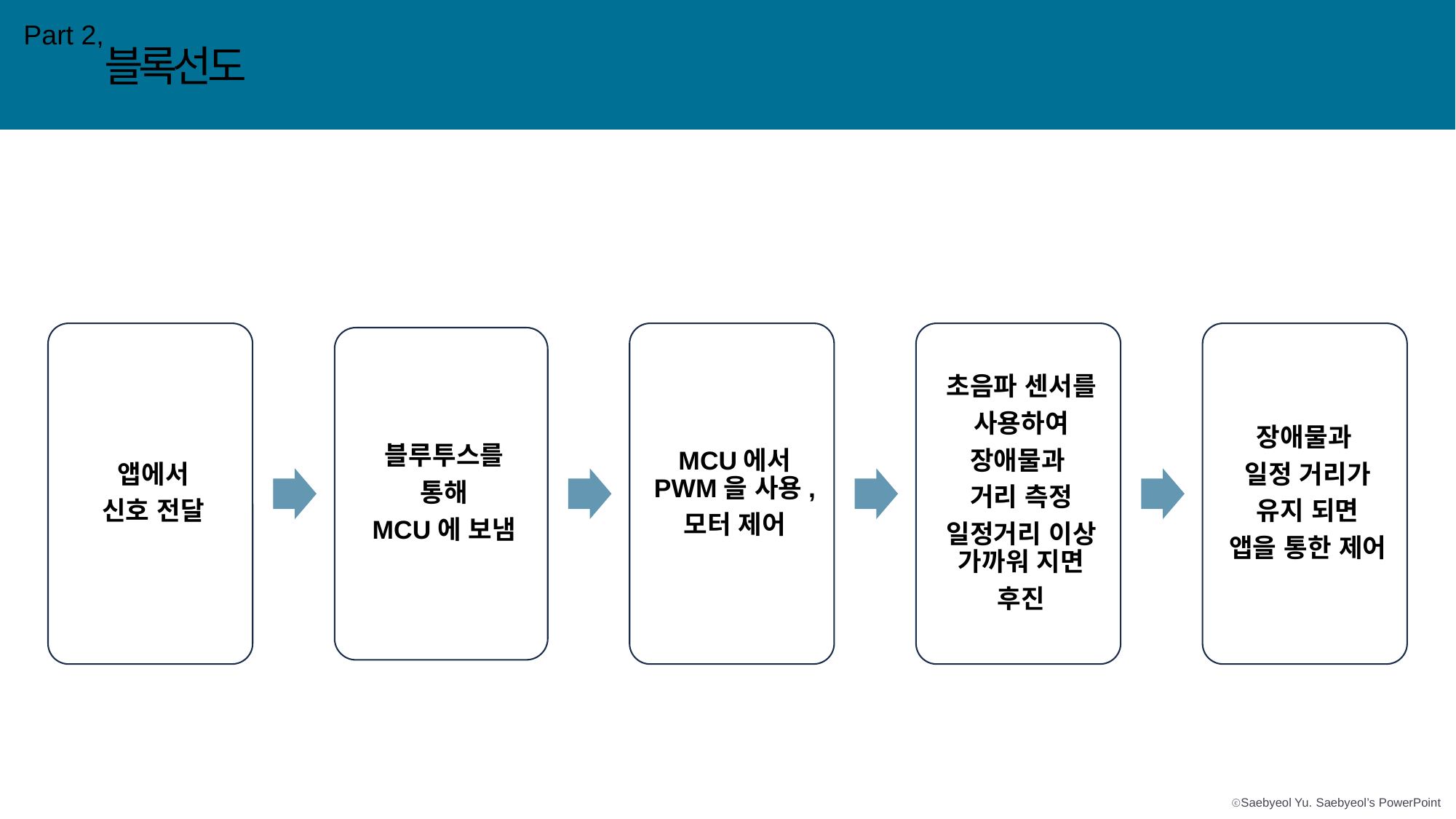

블록선도

Part 2,
앱에서
신호 전달

블루투스를
통해
MCU에 보냄

MCU에서 PWM을 사용,
모터 제어

초음파 센서를
사용하여
장애물과
거리 측정
일정거리 이상 가까워 지면
후진

장애물과
일정 거리가
유지 되면
앱을 통한 제어